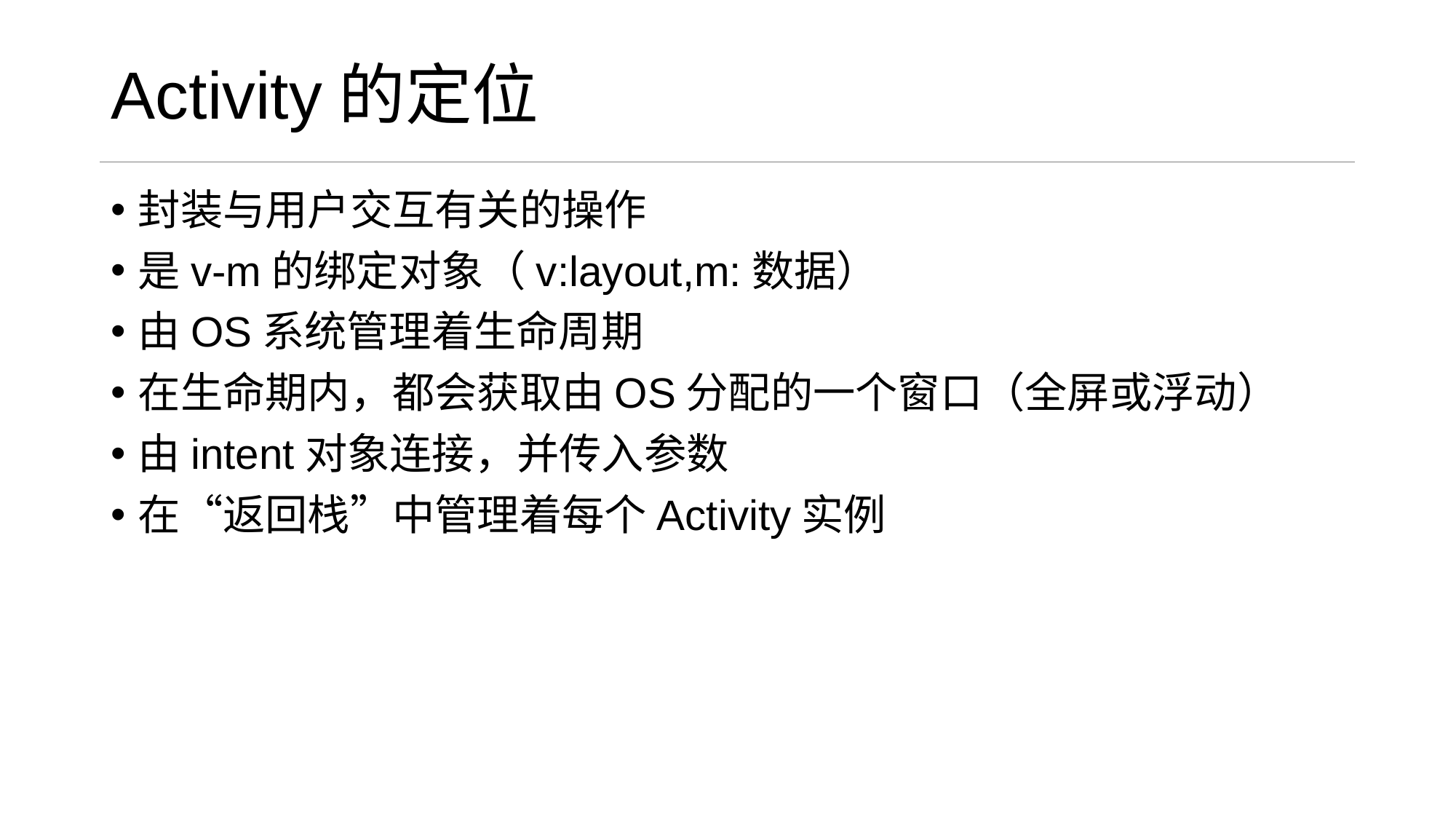

# Activity的定位
封装与用户交互有关的操作
是v-m的绑定对象（v:layout,m:数据）
由OS系统管理着生命周期
在生命期内，都会获取由OS分配的一个窗口（全屏或浮动）
由intent对象连接，并传入参数
在“返回栈”中管理着每个Activity实例